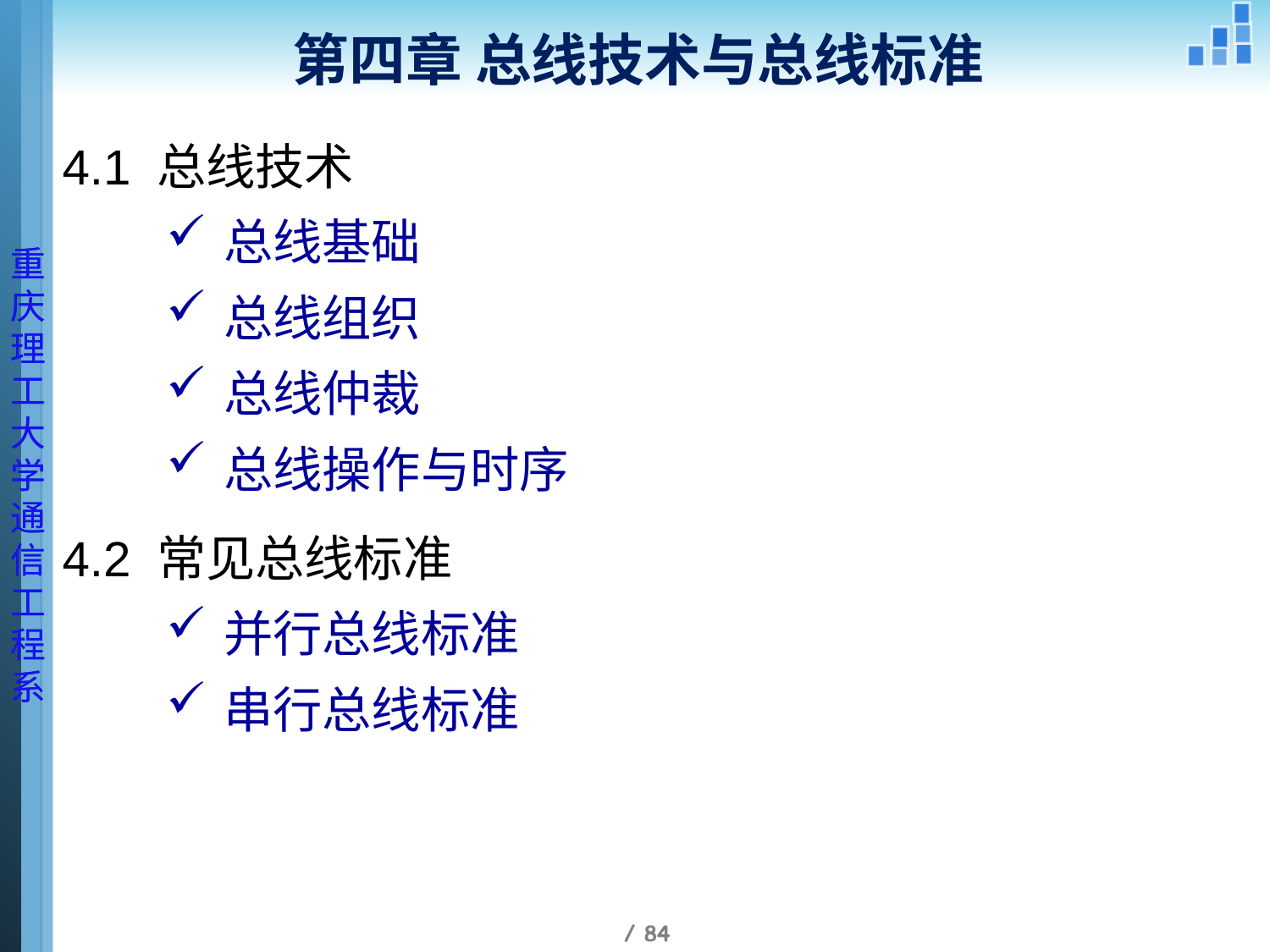

# 第四章 总线技术与总线标准
4.1 总线技术
总线基础
总线组织
总线仲裁
总线操作与时序
4.2 常见总线标准
并行总线标准
串行总线标准
1
/ 84